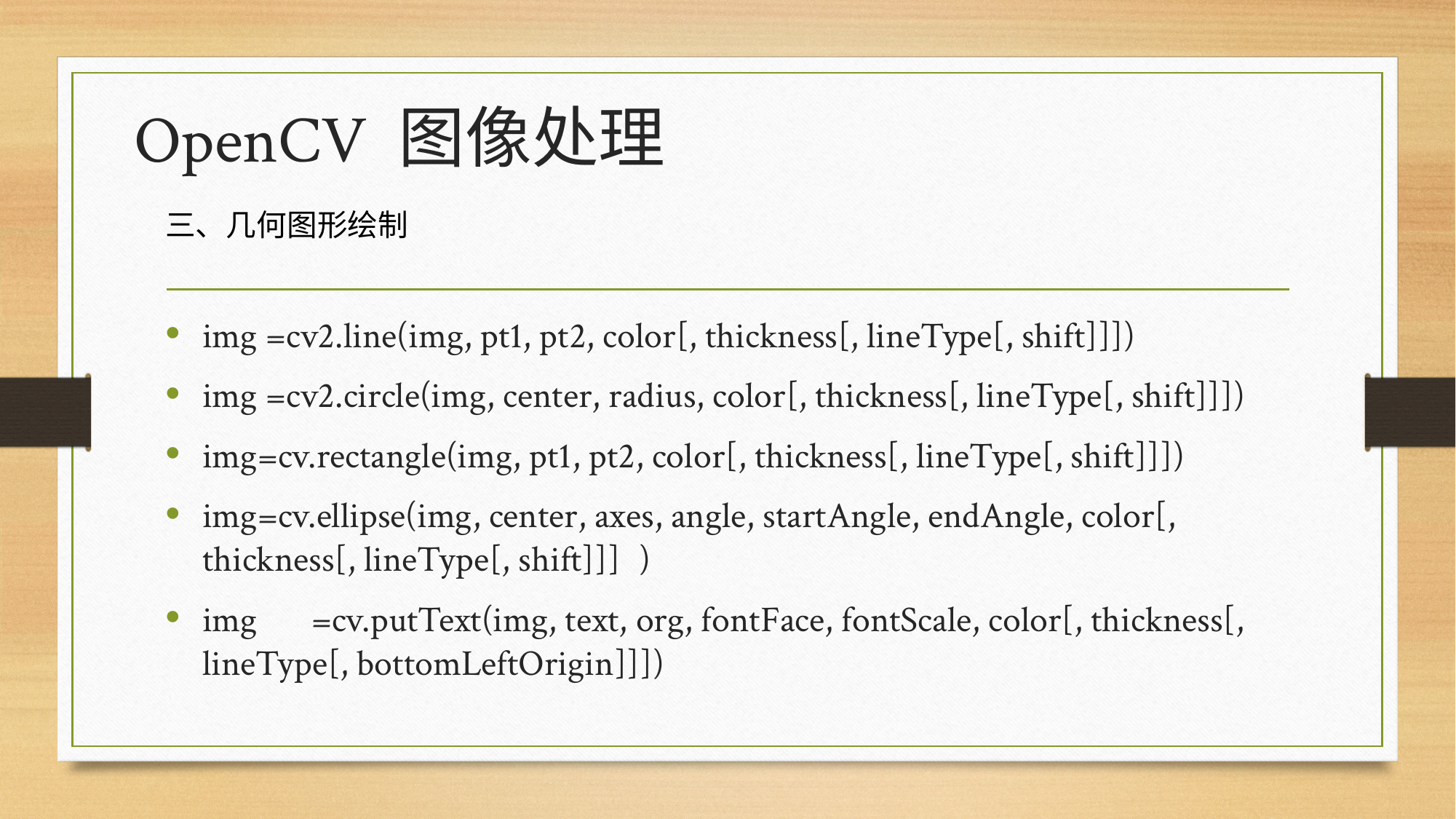

# OpenCV 图像处理
三、几何图形绘制
img =cv2.line(img, pt1, pt2, color[, thickness[, lineType[, shift]]])
img =cv2.circle(img, center, radius, color[, thickness[, lineType[, shift]]])
img=cv.rectangle(img, pt1, pt2, color[, thickness[, lineType[, shift]]])
img=cv.ellipse(img, center, axes, angle, startAngle, endAngle, color[, thickness[, lineType[, shift]]]	)
img	=cv.putText(img, text, org, fontFace, fontScale, color[, thickness[, lineType[, bottomLeftOrigin]]])